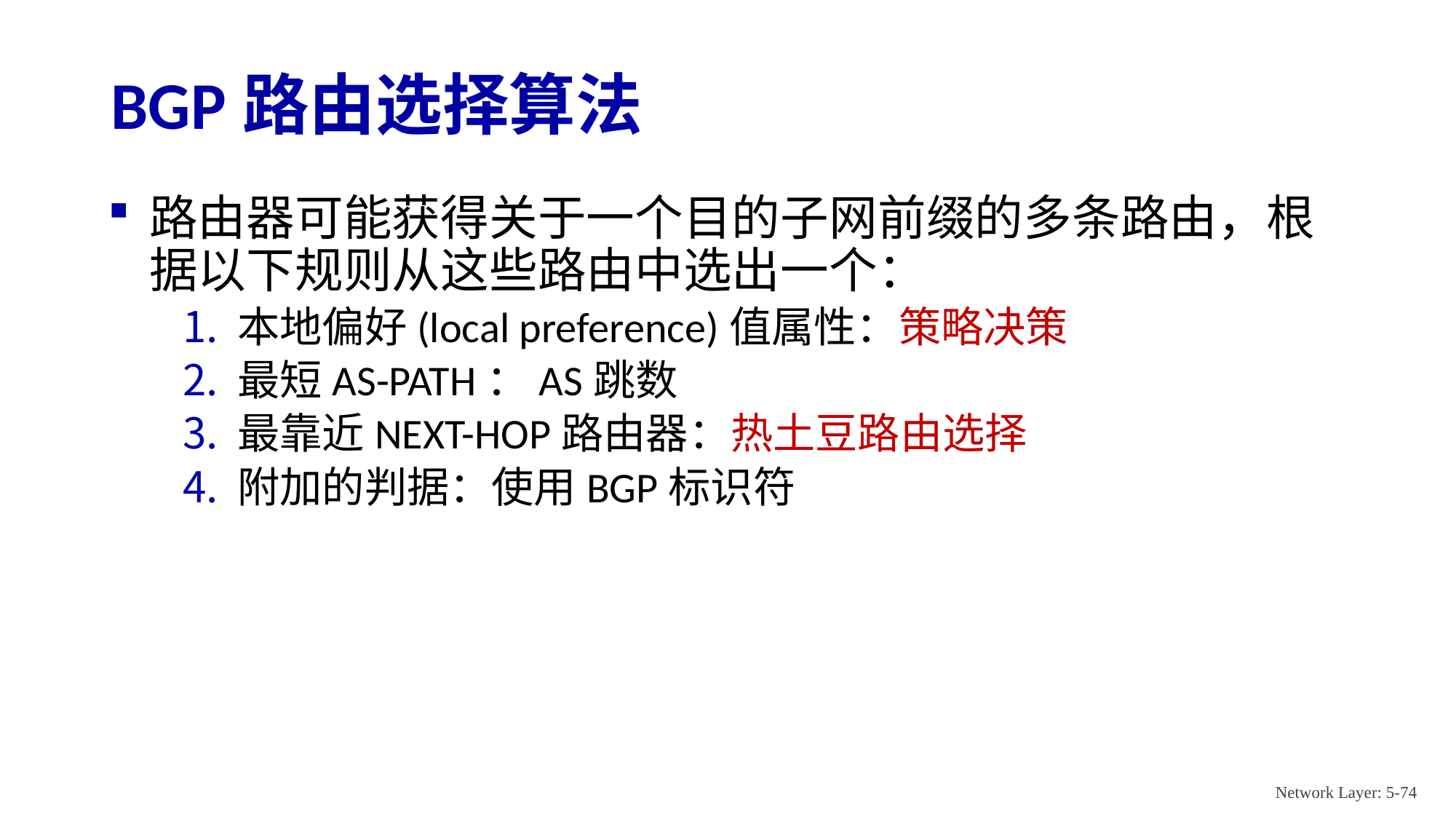

# BGP路由选择算法
路由器可能获得关于一个目的子网前缀的多条路由，根据以下规则从这些路由中选出一个：
本地偏好(local preference)值属性：策略决策
最短AS-PATH：AS跳数
最靠近NEXT-HOP路由器：热土豆路由选择
附加的判据：使用BGP标识符

Network Layer: 5-74